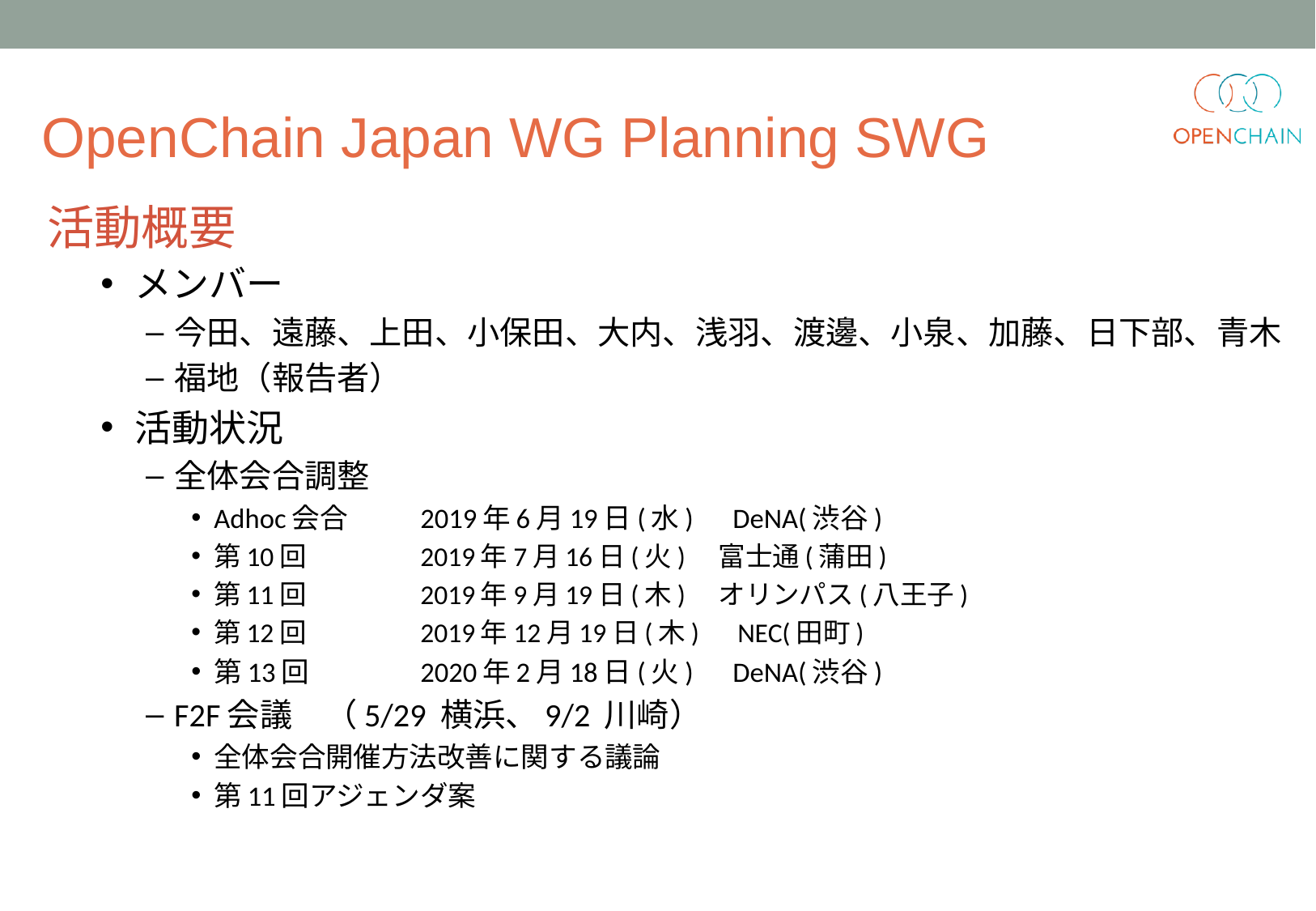

OpenChain Japan WG Planning SWG
活動概要
メンバー
今田、遠藤、上田、小保田、大内、浅羽、渡邊、小泉、加藤、日下部、青木
福地（報告者）
活動状況
全体会合調整
Adhoc会合	2019年6月19日(水)　DeNA(渋谷)
第10回　	2019年7月16日(火)　富士通(蒲田)
第11回　	2019年9月19日(木)　オリンパス(八王子)
第12回　	2019年12月19日(木)　NEC(田町)
第13回　	2020年2月18日(火)　DeNA(渋谷)
F2F会議　（5/29 横浜、9/2 川崎）
全体会合開催方法改善に関する議論
第11回アジェンダ案